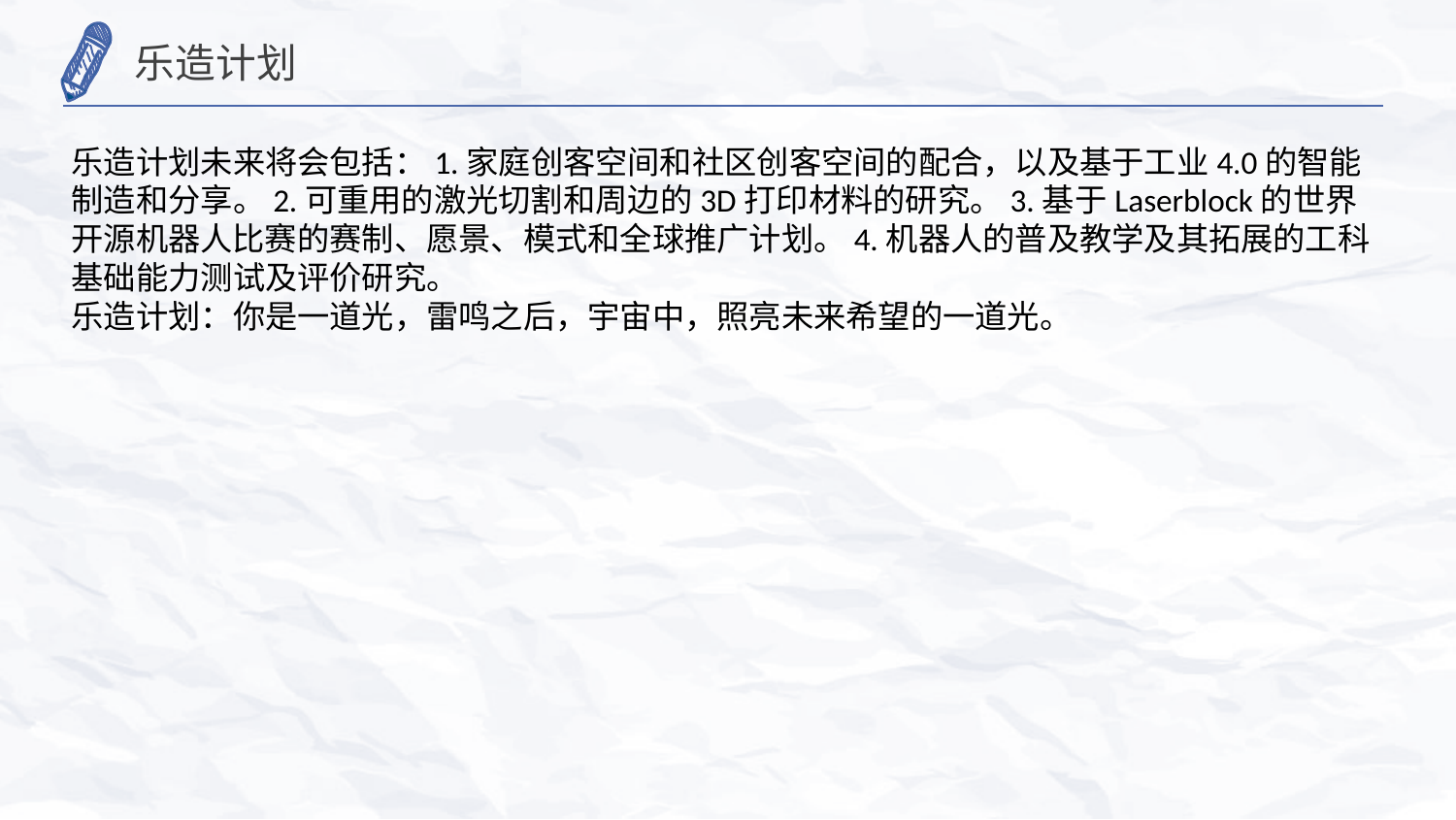

乐造计划
乐造计划未来将会包括：1.家庭创客空间和社区创客空间的配合，以及基于工业4.0的智能制造和分享。2.可重用的激光切割和周边的3D打印材料的研究。3.基于Laserblock的世界开源机器人比赛的赛制、愿景、模式和全球推广计划。4.机器人的普及教学及其拓展的工科基础能力测试及评价研究。
乐造计划：你是一道光，雷鸣之后，宇宙中，照亮未来希望的一道光。